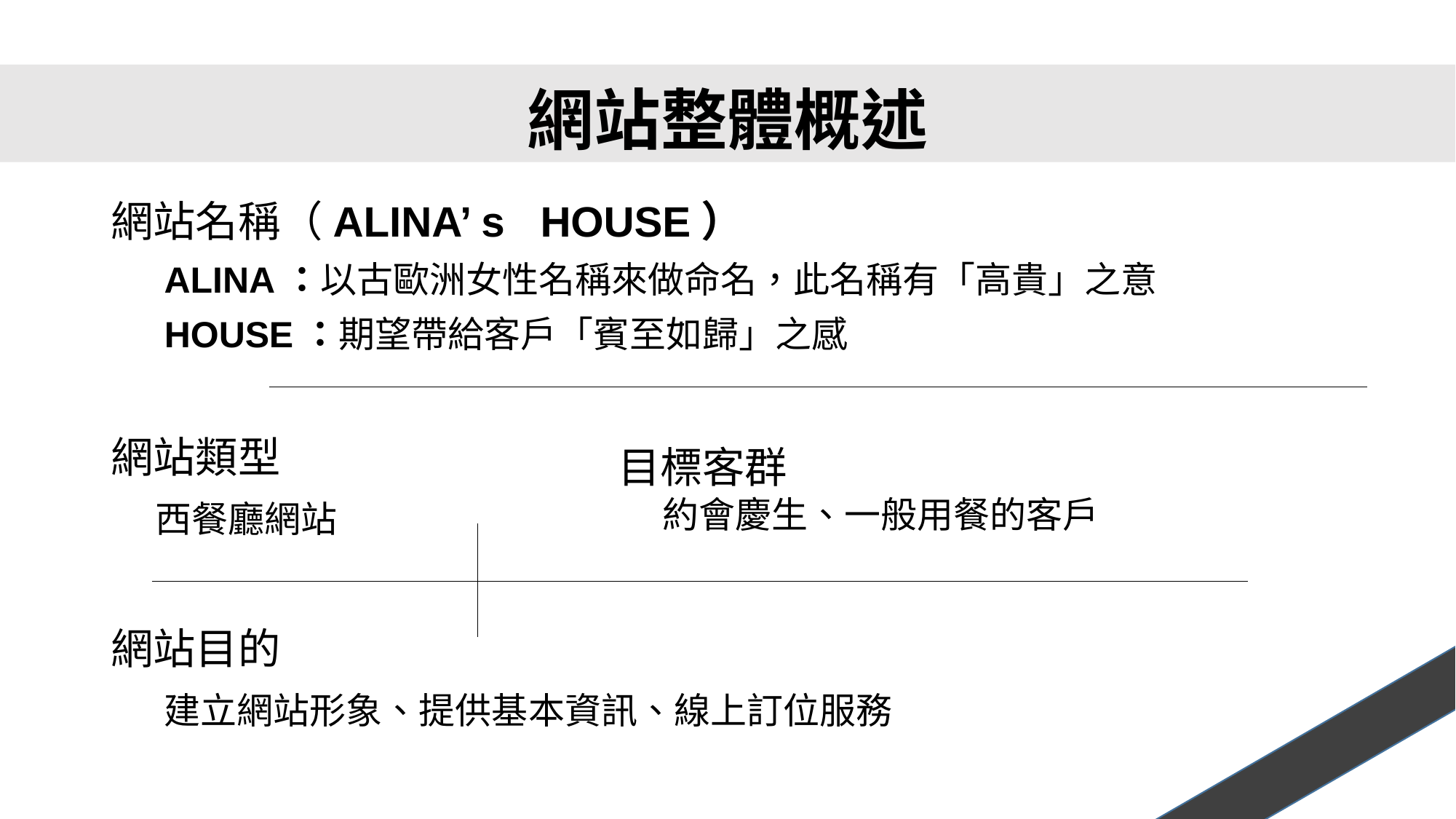

# 網站整體概述

網站名稱（ALINA’ s   HOUSE）
　 ALINA：以古歐洲女性名稱來做命名，此名稱有「高貴」之意
　 HOUSE：期望帶給客戶「賓至如歸」之感

網站類型
　 西餐廳網站

網站目的
 　建立網站形象、提供基本資訊、線上訂位服務

目標客群
　 約會慶生、一般用餐的客戶